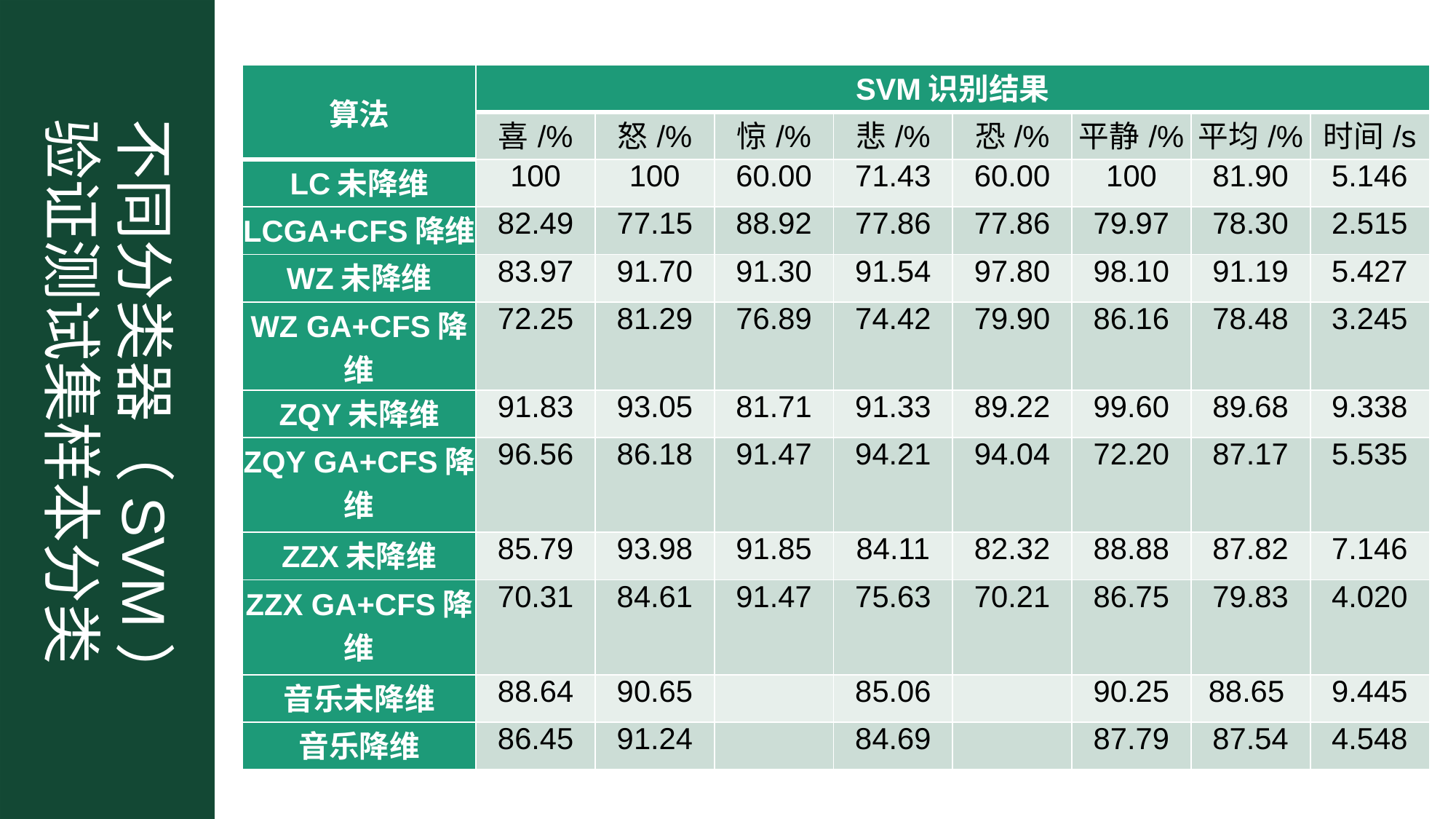

| 算法 | SVM识别结果 |  |  |  |  |  |  |  |
| --- | --- | --- | --- | --- | --- | --- | --- | --- |
|  | 喜/% | 怒/% | 惊/% | 悲/% | 恐/% | 平静/% | 平均/% | 时间/s |
| LC未降维 | 100 | 100 | 60.00 | 71.43 | 60.00 | 100 | 81.90 | 5.146 |
| LCGA+CFS降维 | 82.49 | 77.15 | 88.92 | 77.86 | 77.86 | 79.97 | 78.30 | 2.515 |
| WZ未降维 | 83.97 | 91.70 | 91.30 | 91.54 | 97.80 | 98.10 | 91.19 | 5.427 |
| WZ GA+CFS降维 | 72.25 | 81.29 | 76.89 | 74.42 | 79.90 | 86.16 | 78.48 | 3.245 |
| ZQY未降维 | 91.83 | 93.05 | 81.71 | 91.33 | 89.22 | 99.60 | 89.68 | 9.338 |
| ZQY GA+CFS降维 | 96.56 | 86.18 | 91.47 | 94.21 | 94.04 | 72.20 | 87.17 | 5.535 |
| ZZX未降维 | 85.79 | 93.98 | 91.85 | 84.11 | 82.32 | 88.88 | 87.82 | 7.146 |
| ZZX GA+CFS降维 | 70.31 | 84.61 | 91.47 | 75.63 | 70.21 | 86.75 | 79.83 | 4.020 |
| 音乐未降维 | 88.64 | 90.65 |  | 85.06 |  | 90.25 | 88.65 | 9.445 |
| 音乐降维 | 86.45 | 91.24 |  | 84.69 |  | 87.79 | 87.54 | 4.548 |
不同分类器（SVM）验证测试集样本分类